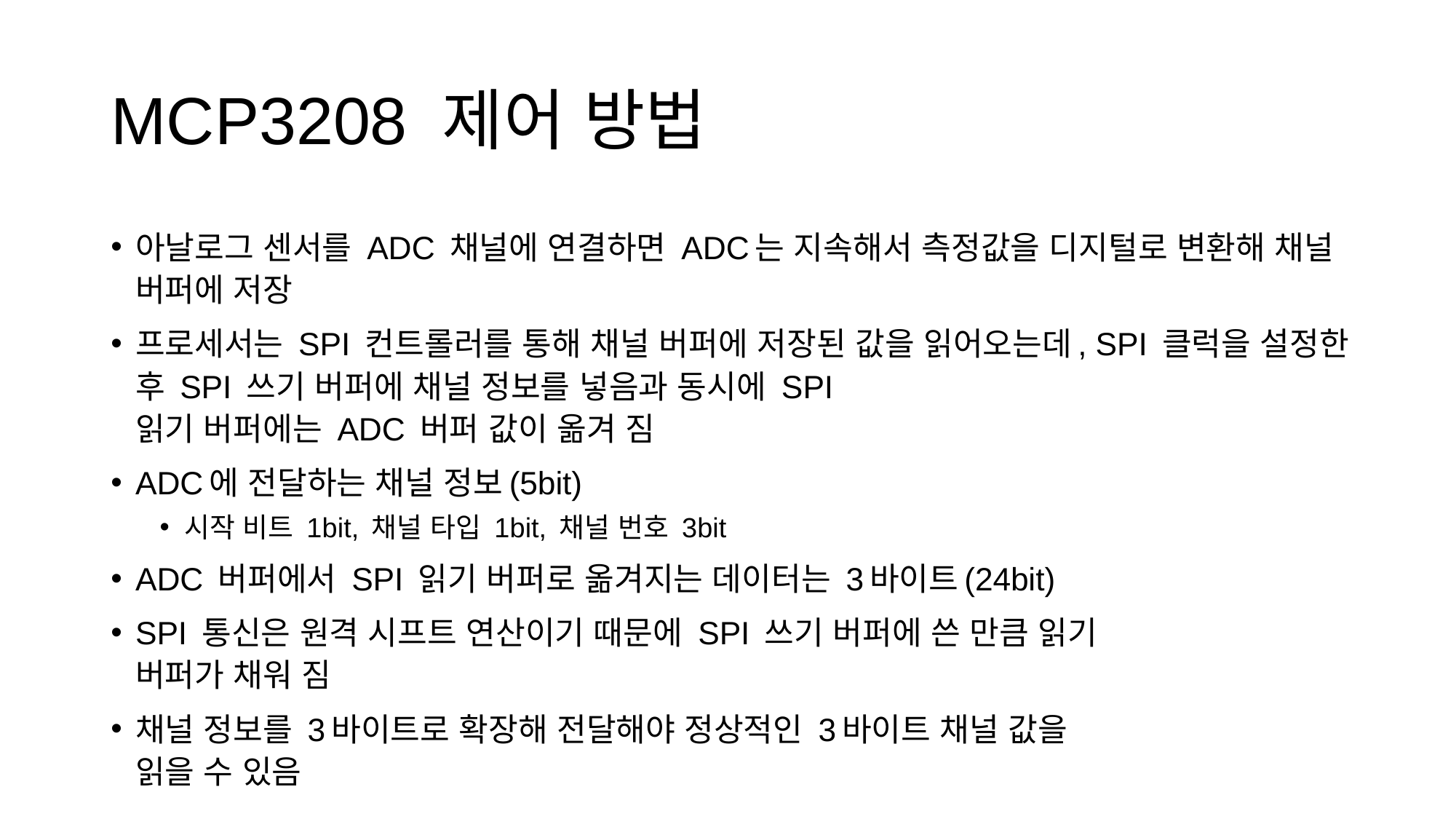

# MCP3208 제어 방법
아날로그 센서를 ADC 채널에 연결하면 ADC는 지속해서 측정값을 디지털로 변환해 채널 버퍼에 저장
프로세서는 SPI 컨트롤러를 통해 채널 버퍼에 저장된 값을 읽어오는데, SPI 클럭을 설정한 후 SPI 쓰기 버퍼에 채널 정보를 넣음과 동시에 SPI
읽기 버퍼에는 ADC 버퍼 값이 옮겨 짐
ADC에 전달하는 채널 정보(5bit)
시작 비트 1bit, 채널 타입 1bit, 채널 번호 3bit
ADC 버퍼에서 SPI 읽기 버퍼로 옮겨지는 데이터는 3바이트(24bit)
SPI 통신은 원격 시프트 연산이기 때문에 SPI 쓰기 버퍼에 쓴 만큼 읽기
버퍼가 채워 짐
채널 정보를 3바이트로 확장해 전달해야 정상적인 3바이트 채널 값을
읽을 수 있음